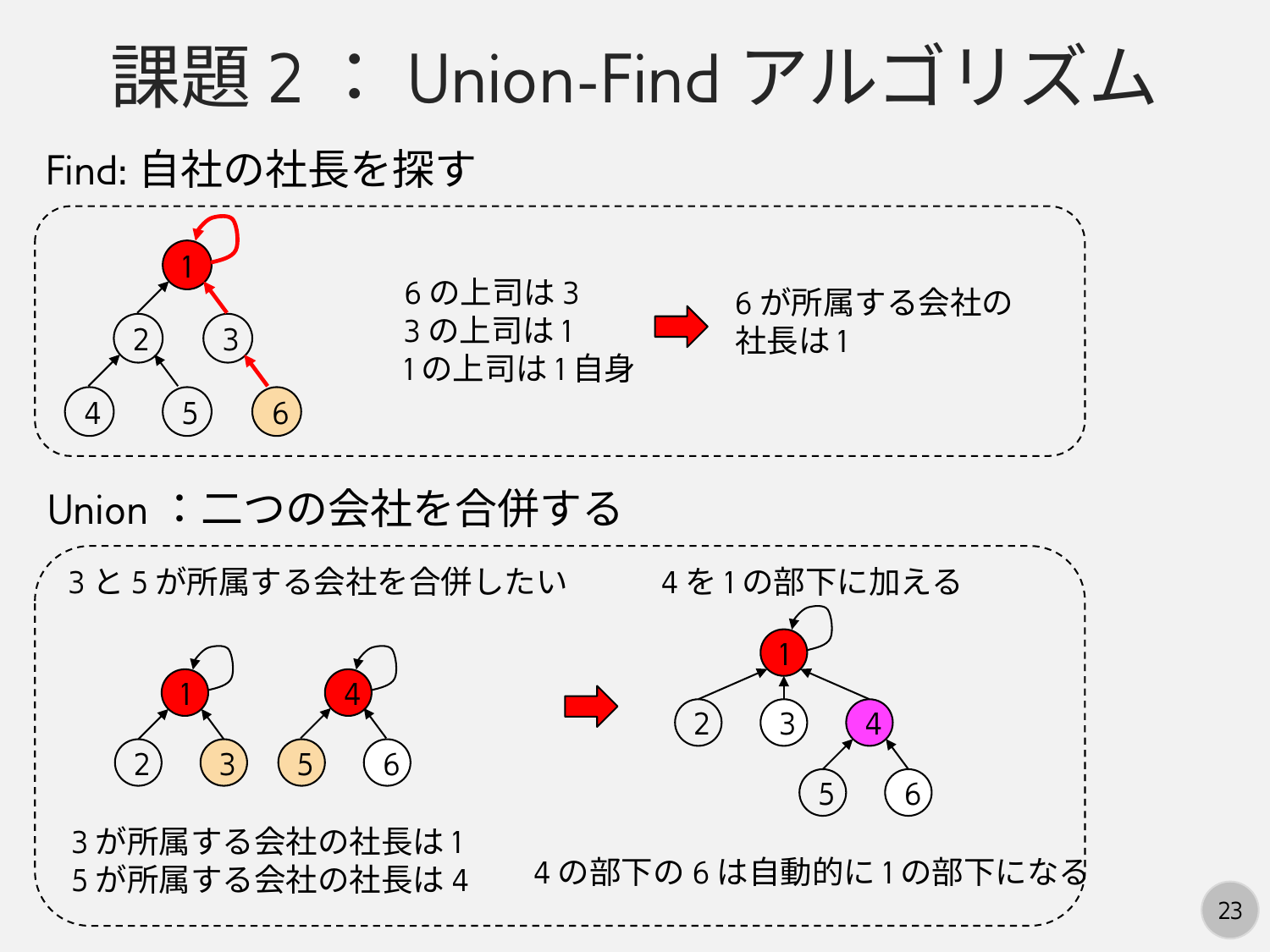

課題2：Union-Findアルゴリズム
Find:自社の社長を探す

1
2
3
4
5
6
6の上司は3
3の上司は1
1の上司は1自身
6が所属する会社の
社長は1

Union：二つの会社を合併する

3と5が所属する会社を合併したい
4を1の部下に加える

1
2
3
4
5
6

1
4
2
3
5
6

3が所属する会社の社長は1
5が所属する会社の社長は4
4の部下の6は自動的に1の部下になる